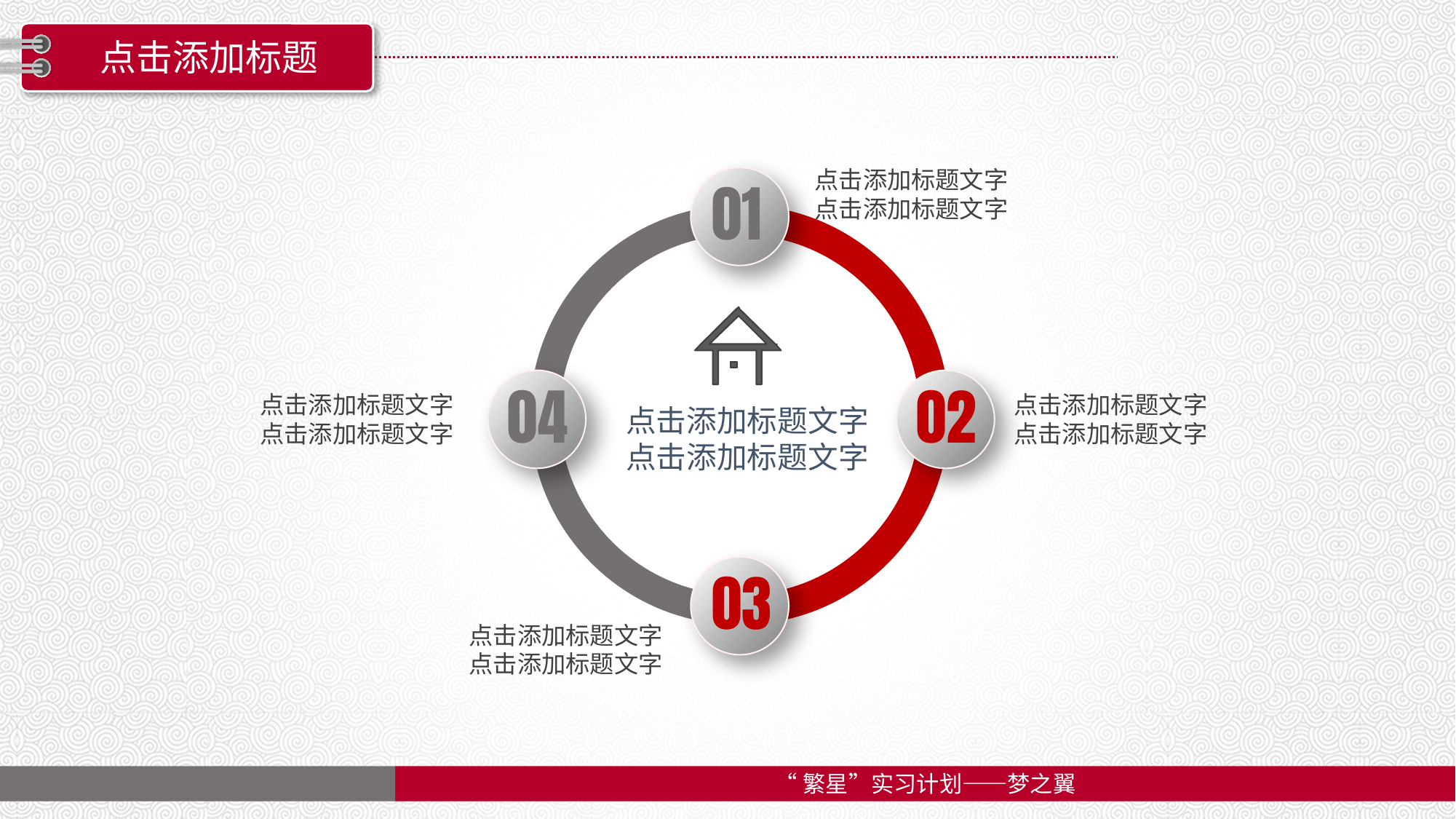

点击添加标题
点击添加标题文字
点击添加标题文字

01

04
02
点击添加标题文字
点击添加标题文字
点击添加标题文字
点击添加标题文字
点击添加标题文字
点击添加标题文字

03
点击添加标题文字
点击添加标题文字